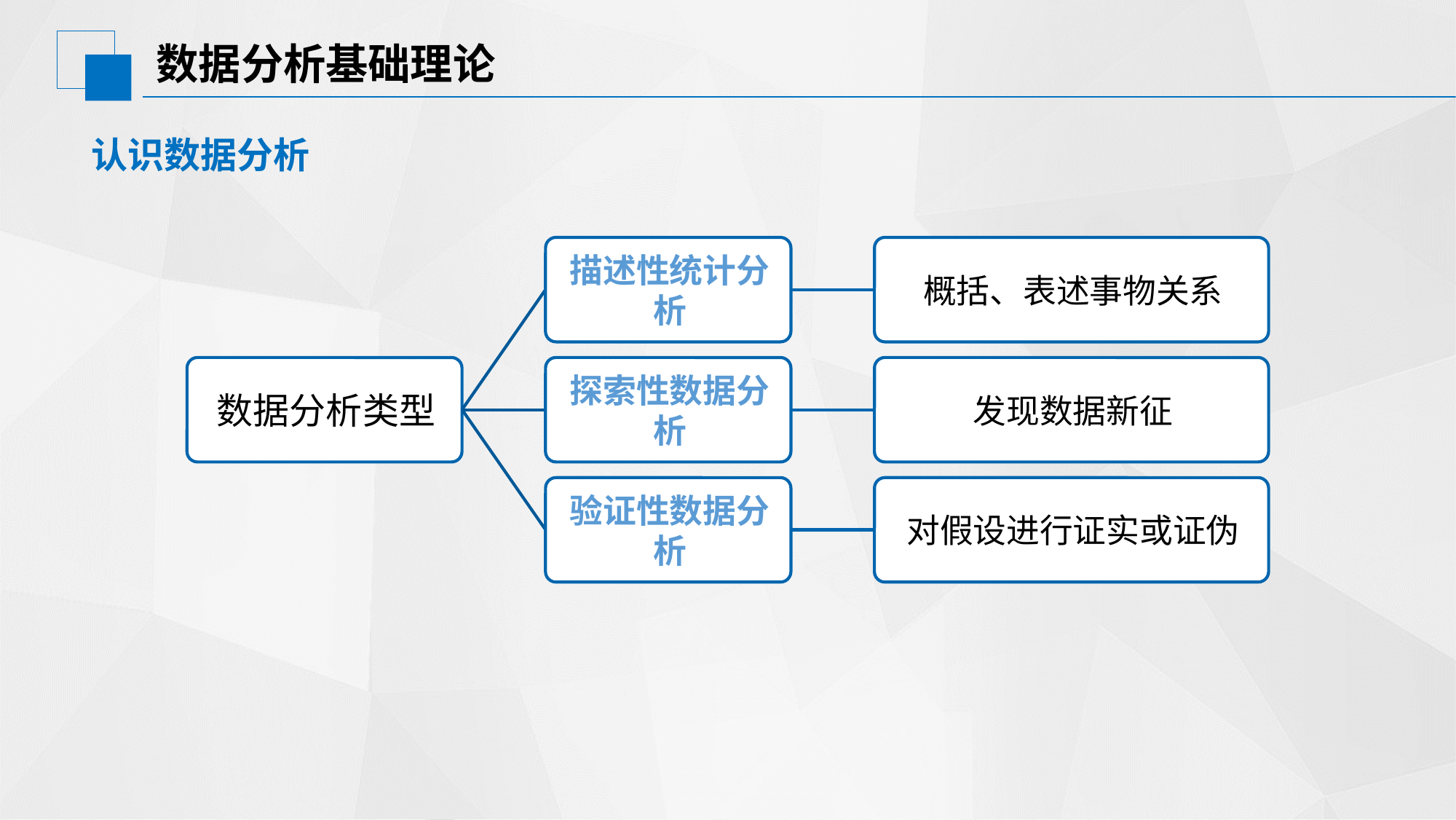

# 数据分析基础理论
认识数据分析
数据分析类型

描述性统计分析

概括、表述事物关系

探索性数据分析

发现数据新征

验证性数据分析

对假设进行证实或证伪